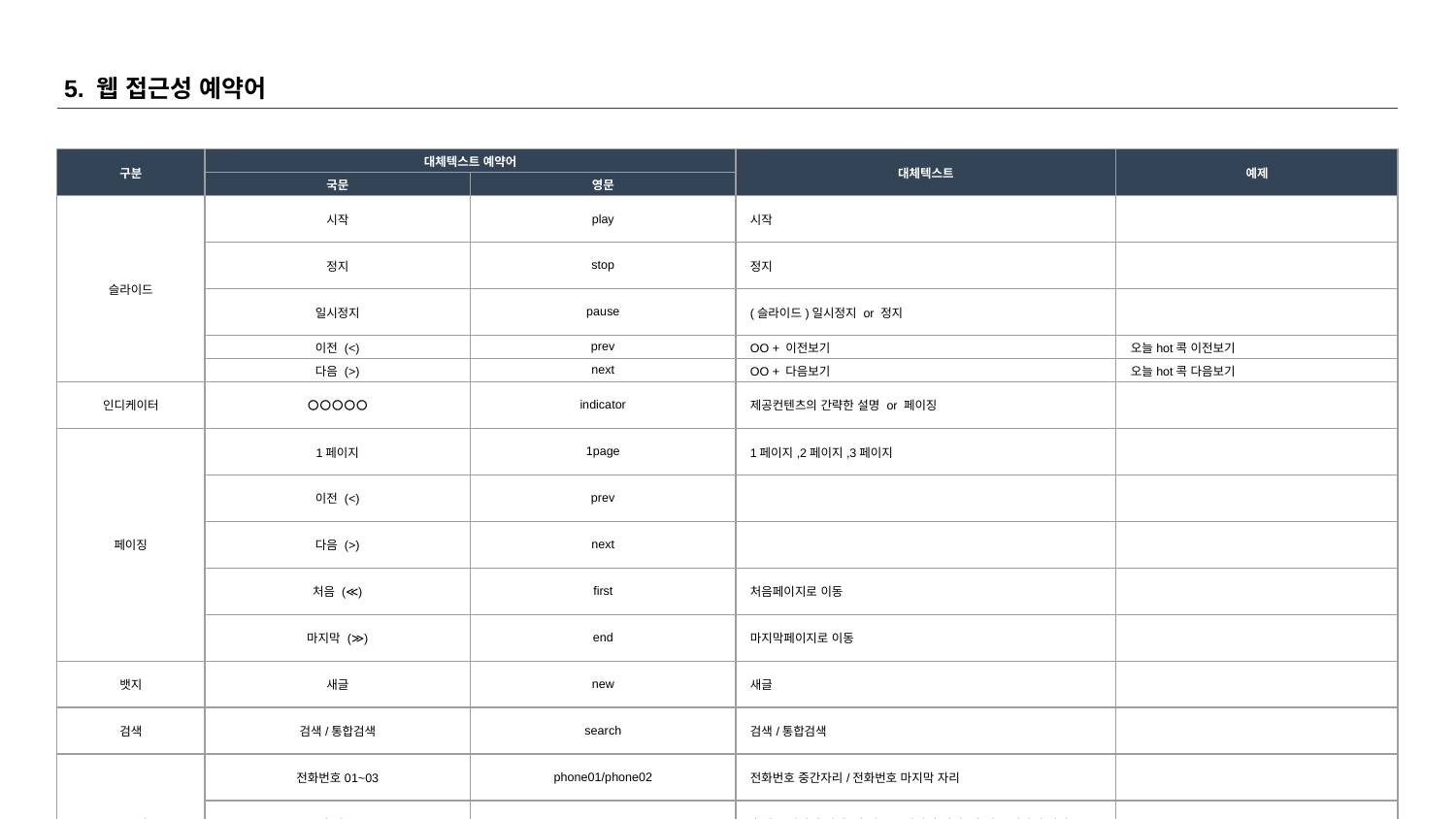

# 5. 웹 접근성 예약어
| 구분 | 대체텍스트 예약어 |  | 대체텍스트 | 예제 |
| --- | --- | --- | --- | --- |
|  | 국문 | 영문 |  |  |
| 슬라이드 | 시작 | play | 시작 |  |
|  | 정지 | stop | 정지 |  |
|  | 일시정지 | pause | (슬라이드)일시정지 or 정지 |  |
|  | 이전 (<) | prev | OO + 이전보기 | 오늘hot콕 이전보기 |
|  | 다음 (>) | next | OO + 다음보기 | 오늘hot콕 다음보기 |
| 인디케이터 | ⭘⭘⭘⭘⭘ | indicator | 제공컨텐츠의 간략한 설명 or 페이징 |  |
| 페이징 | 1페이지 | 1page | 1페이지,2페이지,3페이지 |  |
|  | 이전 (<) | prev |  |  |
|  | 다음 (>) | next |  |  |
|  | 처음 (≪) | first | 처음페이지로 이동 |  |
|  | 마지막 (≫) | end | 마지막페이지로 이동 |  |
| 뱃지 | 새글 | new | 새글 |  |
| 검색 | 검색/통합검색 | search | 검색/통합검색 |  |
| 폼문서 | 전화번호01~03 | phone01/phone02 | 전화번호 중간자리/전화번호 마지막 자리 |  |
|  | 휴대폰 |  | 휴대폰 앞자리 선택/휴대폰 중간자리 입력/휴대폰 뒷자리 입력 |  |
|  | 이메일 | email | 이메일 아이디/이메일 도메인주소/이메일 도메인 주소 선택 |  |
| SNS | 페이스북/카카오스토리/인스타그램 |  | sns + 공유하기 / sns + 공유 | 페이스북 공유 / 카카오스토리 공유 |
| 팝업/레이어 | 닫기 | close | OO 닫기 / OO 팝업 닫기 / OO 레이어팝업 닫기 |  |
|  | 새창/새 창 열림 | target=\_blank | 새 창 열림 / OO 새창으로 이동 |  |
|  | 레이어팝업 열림 | layerpop | 레이어팝업 열림 |  |
|  | +/더보기 | more | OO 더보기 | 공지사항 더보기 |
|  | ▲ | up | 상승 |  |
|  | ▼ | down | 하락 |  |
|  | 접기 | unfold | OO 접기 / OO 닫힘 |  |
|  | 펼침 | spread | OO 펼침 |  |
|  | 평점 | rating | 평점 / 만점 | 9.5 / 10점 만점 |
|  | 선택 | on/active | 현재 선택 |  |